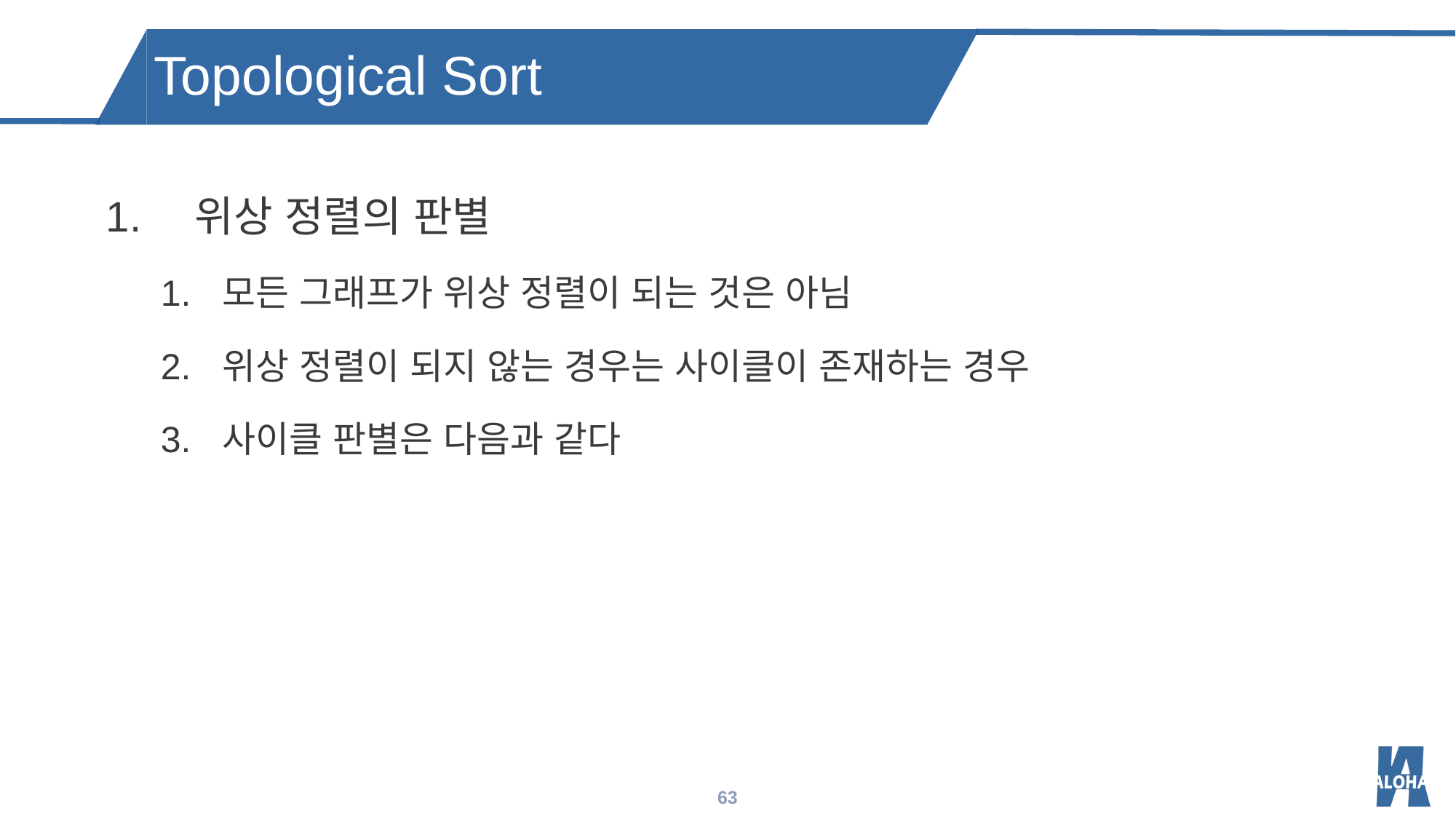

Topological Sort
위상 정렬의 판별
모든 그래프가 위상 정렬이 되는 것은 아님
위상 정렬이 되지 않는 경우는 사이클이 존재하는 경우
사이클 판별은 다음과 같다
63